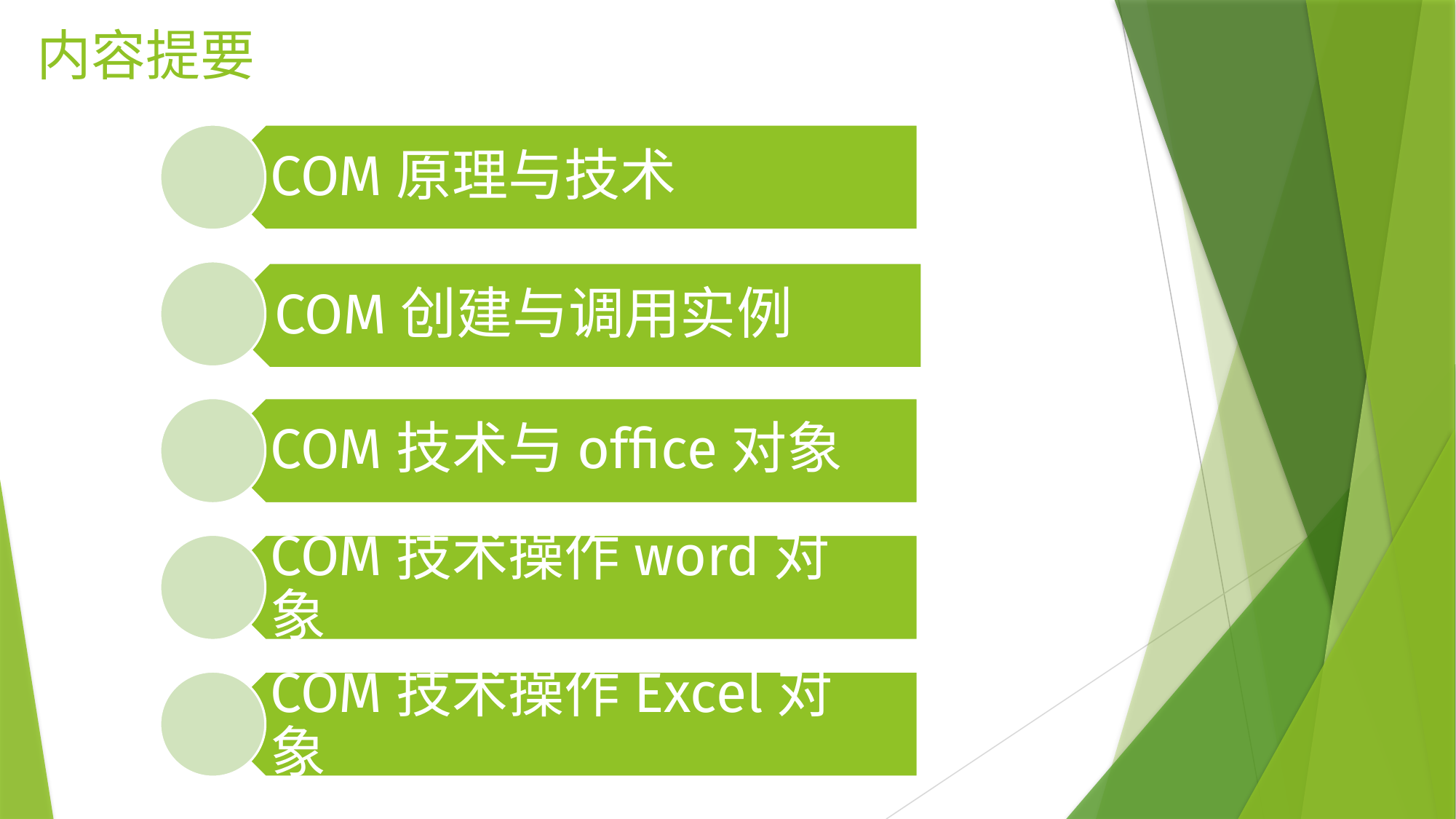

# 内容提要
COM原理与技术
COM创建与调用实例
COM技术与office对象
COM技术操作word对象
COM技术操作Excel对象